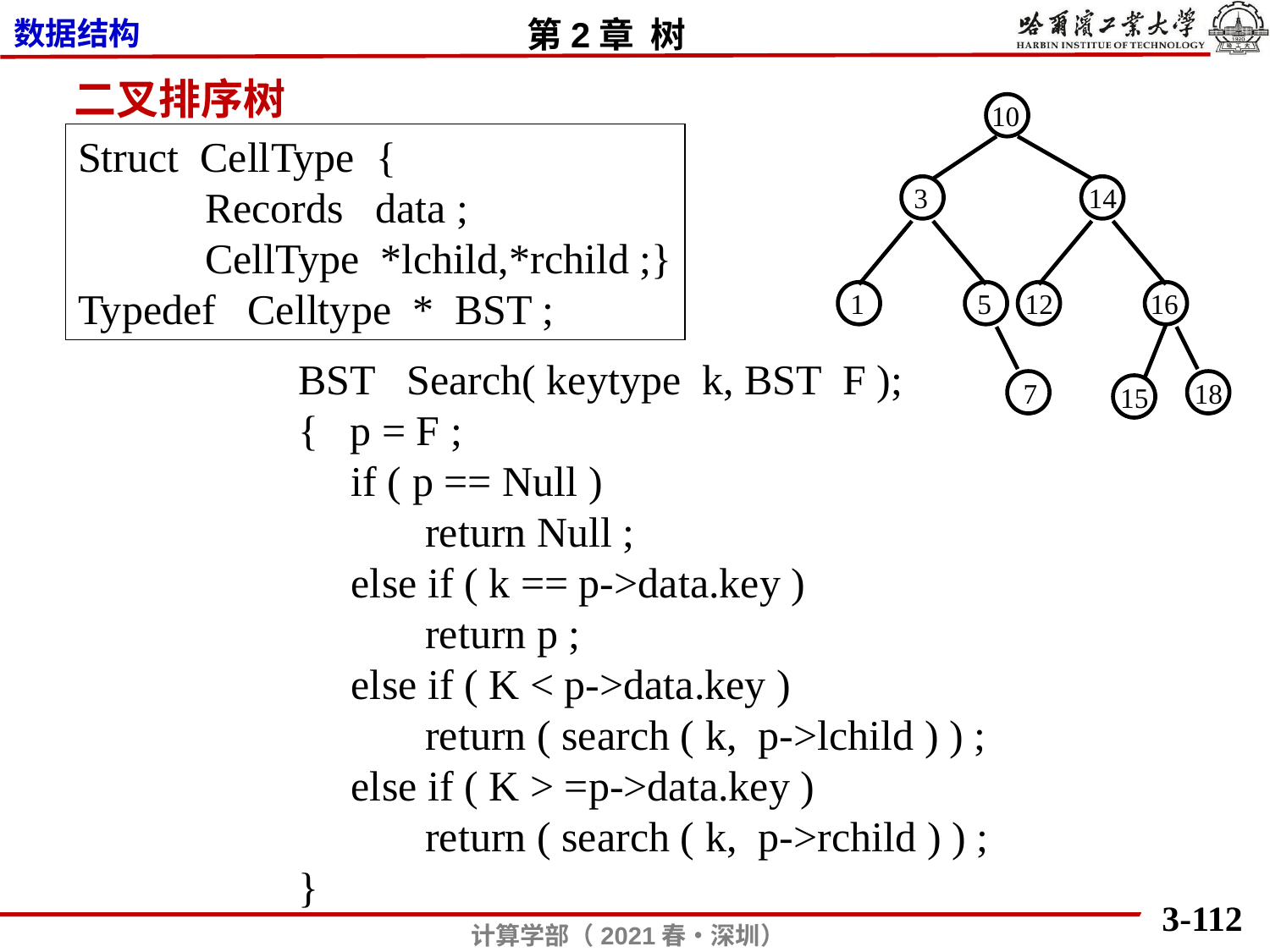

二叉排序树
10

3
14

1
5
12
16

7
18

15

Struct  CellType  {
            Records   data ;
            CellType  *lchild,*rchild ;}
Typedef   Celltype  *  BST ;
BST   Search( keytype  k, BST  F );
{   p = F ;
     if ( p == Null )
            return Null ;
     else if ( k == p->data.key )
            return p ;
     else if ( K < p->data.key )
            return ( search ( k,  p->lchild ) ) ;
     else if ( K > =p->data.key )
            return ( search ( k,  p->rchild ) ) ;
}